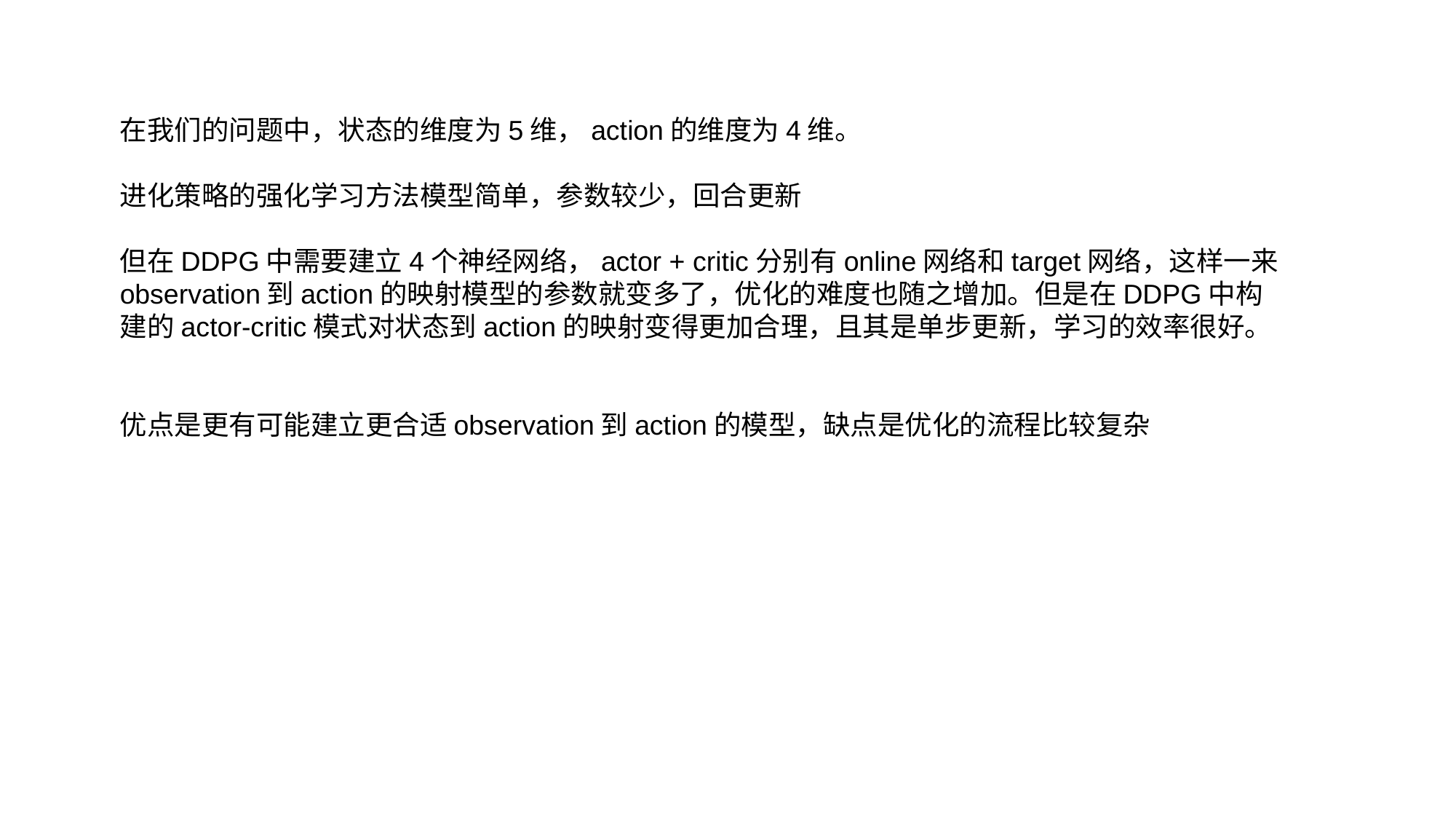

在我们的问题中，状态的维度为5维，action的维度为4维。

进化策略的强化学习方法模型简单，参数较少，回合更新

但在DDPG中需要建立4个神经网络，actor + critic分别有online网络和target网络，这样一来observation到action的映射模型的参数就变多了，优化的难度也随之增加。但是在DDPG中构建的actor-critic模式对状态到action的映射变得更加合理，且其是单步更新，学习的效率很好。

优点是更有可能建立更合适observation到action的模型，缺点是优化的流程比较复杂